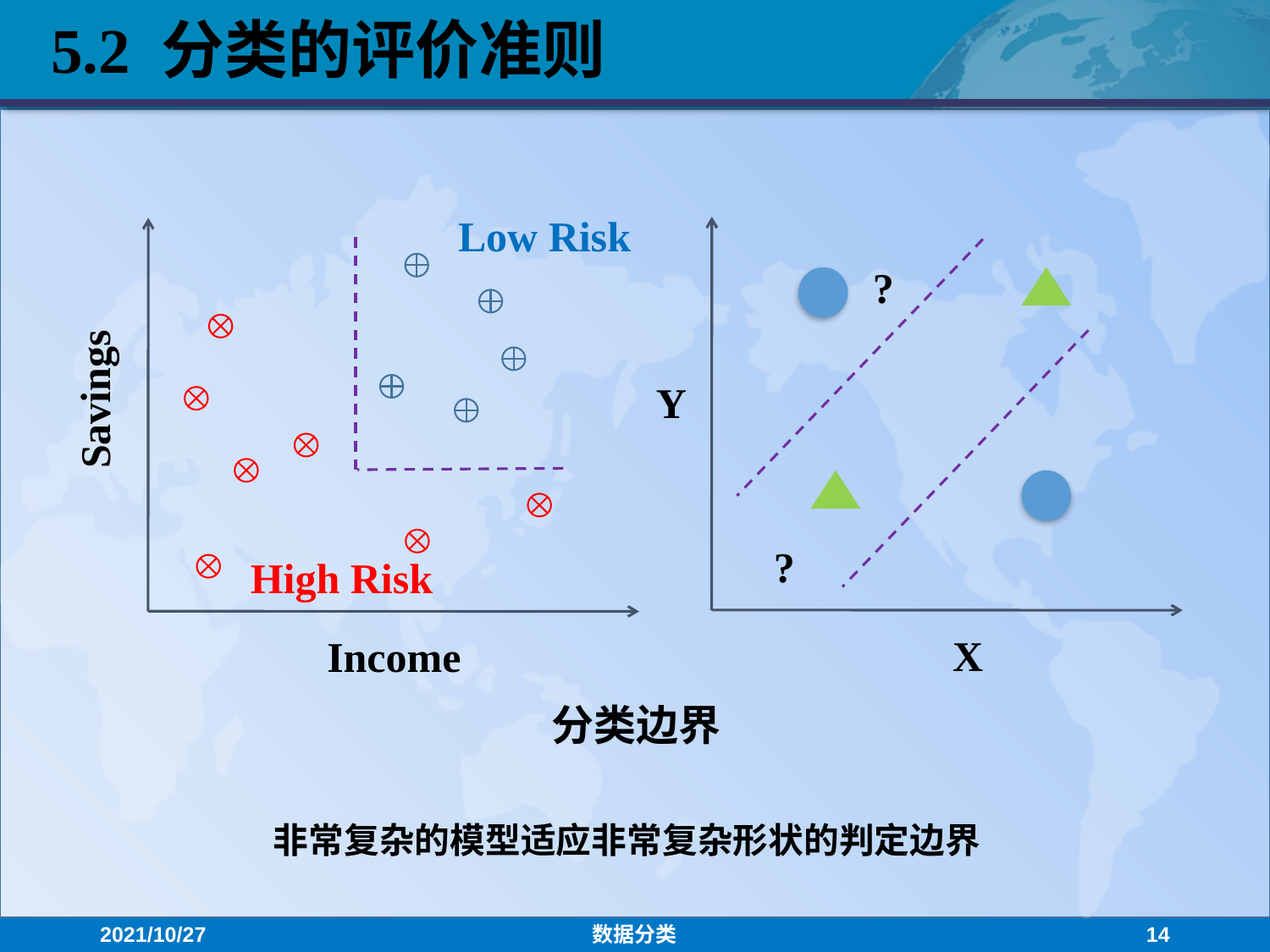

5.2 分类的评价准则
Low Risk

Savings

High Risk

Income
?

?
Y
X
分类边界
非常复杂的模型适应非常复杂形状的判定边界
2021/10/27
数据分类
14